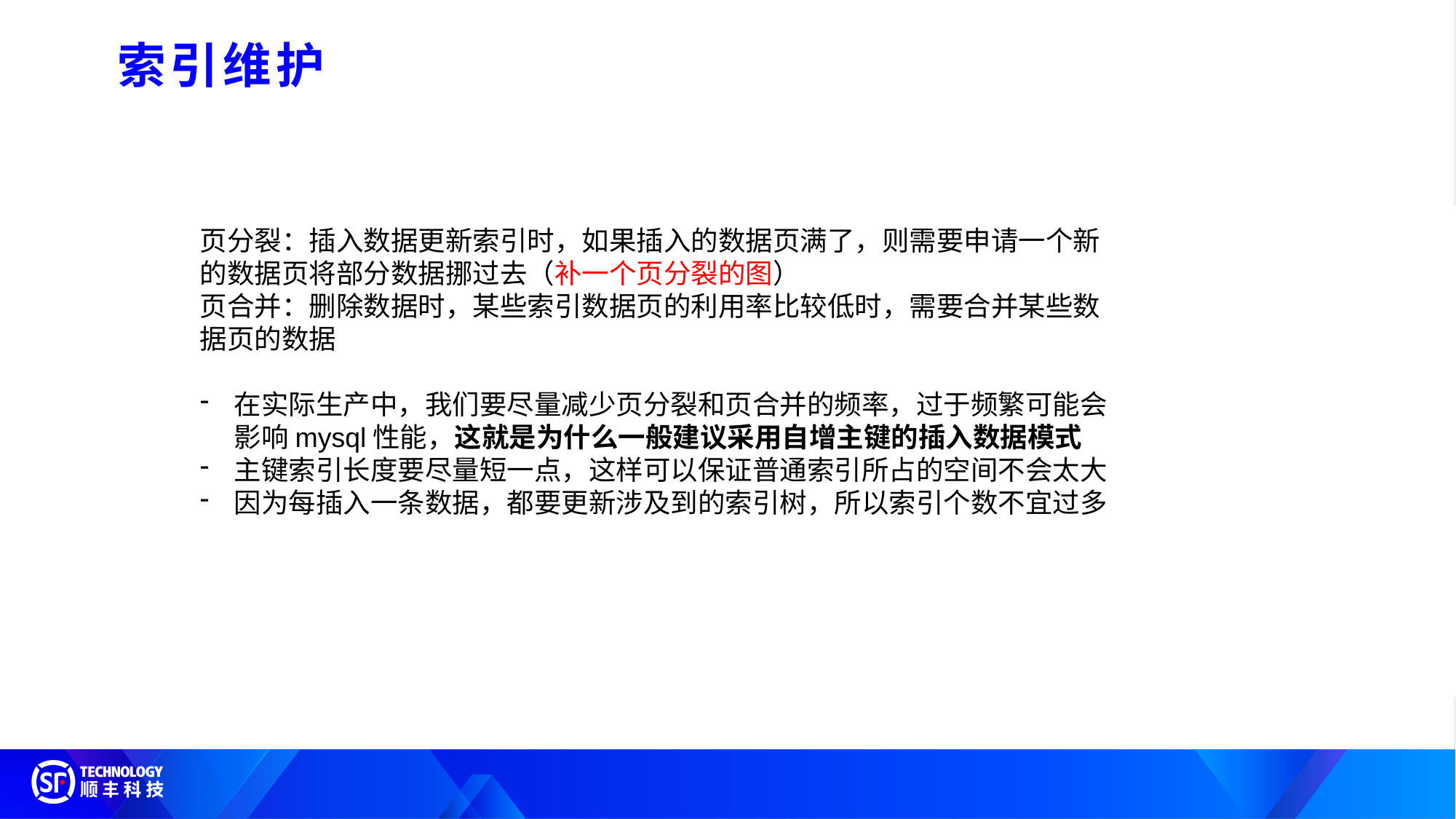

索引维护
页分裂：插入数据更新索引时，如果插入的数据页满了，则需要申请一个新的数据页将部分数据挪过去（补一个页分裂的图）
页合并：删除数据时，某些索引数据页的利用率比较低时，需要合并某些数据页的数据

在实际生产中，我们要尽量减少页分裂和页合并的频率，过于频繁可能会影响mysql性能，这就是为什么一般建议采用自增主键的插入数据模式
主键索引长度要尽量短一点，这样可以保证普通索引所占的空间不会太大
因为每插入一条数据，都要更新涉及到的索引树，所以索引个数不宜过多